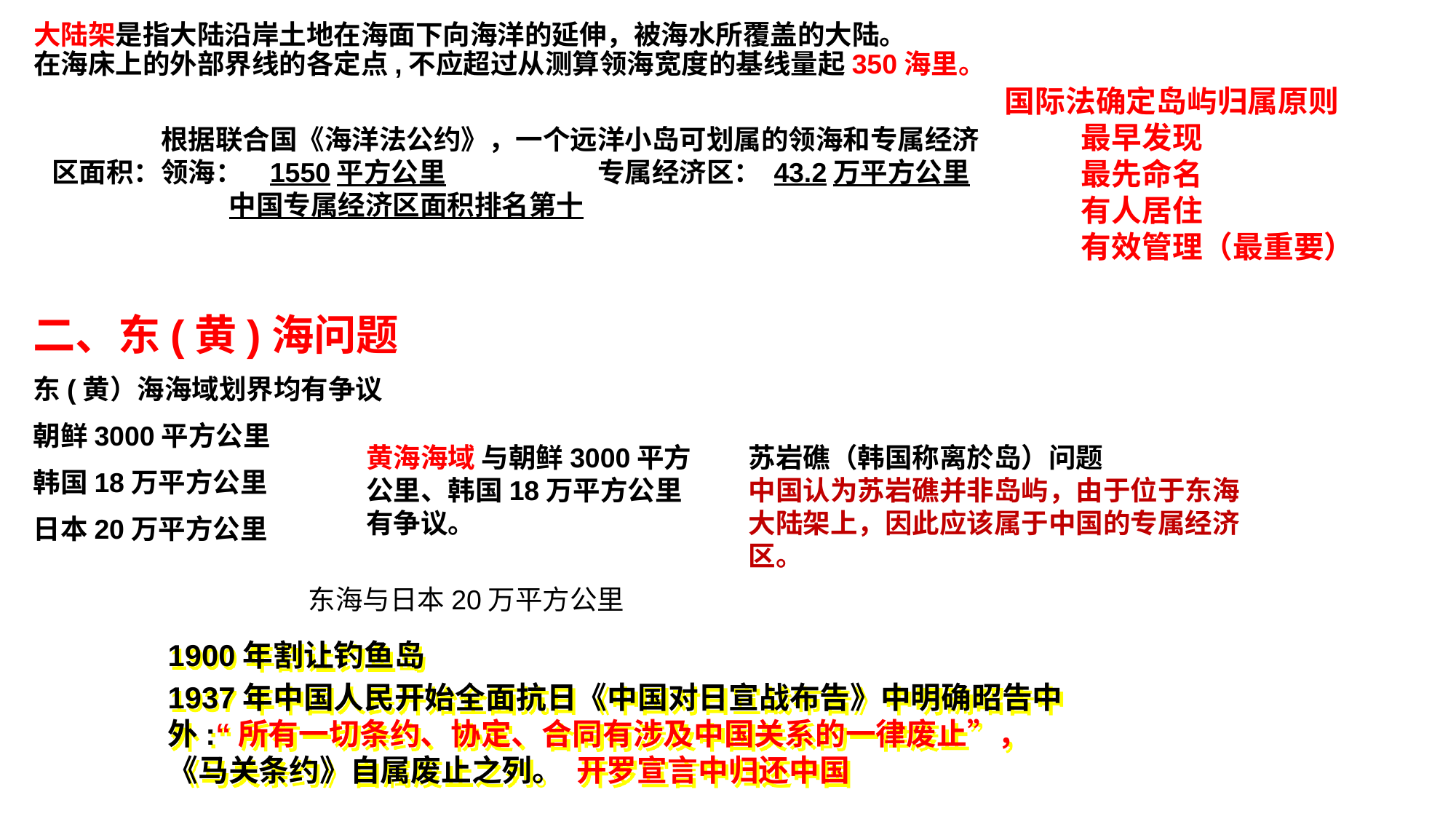

大陆架是指大陆沿岸土地在海面下向海洋的延伸，被海水所覆盖的大陆。
在海床上的外部界线的各定点,不应超过从测算领海宽度的基线量起350海里。
国际法确定岛屿归属原则
          最早发现
          最先命名
          有人居住
          有效管理（最重要）

 		根据联合国《海洋法公约》，一个远洋小岛可划属的领海和专属经济区面积：领海：	1550平方公里		专属经济区： 43.2万平方公里
		中国专属经济区面积排名第十
二、东(黄)海问题
东(黄）海海域划界均有争议
朝鲜3000平方公里
韩国18万平方公里
日本20万平方公里
黄海海域 与朝鲜3000平方公里、韩国18万平方公里有争议。
苏岩礁（韩国称离於岛）问题
中国认为苏岩礁并非岛屿，由于位于东海大陆架上，因此应该属于中国的专属经济区。
东海与日本20万平方公里
1900年割让钓鱼岛
1937年中国人民开始全面抗日《中国对日宣战布告》中明确昭告中外:“所有一切条约、协定、合同有涉及中国关系的一律废止”，《马关条约》自属废止之列。  开罗宣言中归还中国